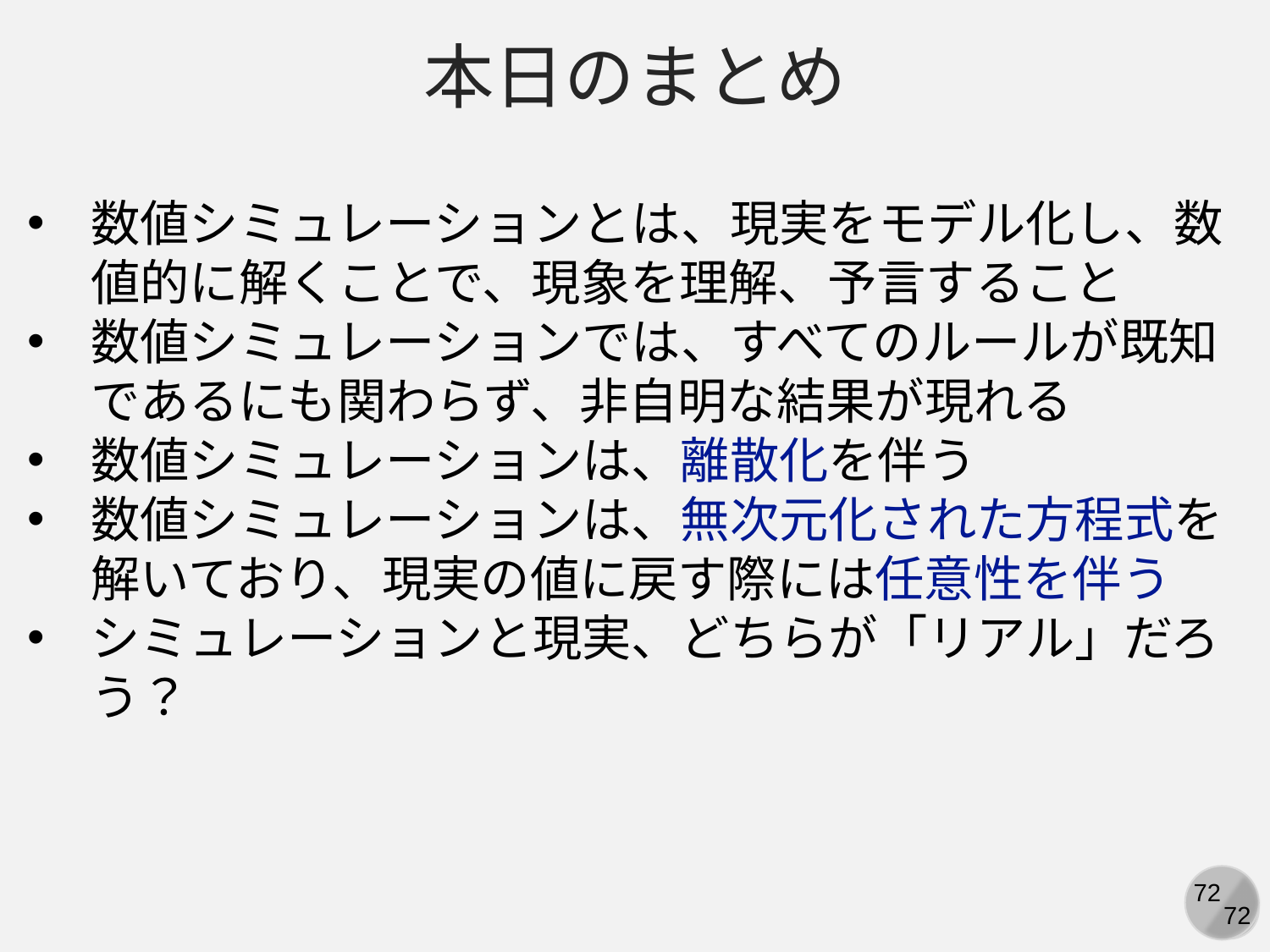

本日のまとめ
数値シミュレーションとは、現実をモデル化し、数値的に解くことで、現象を理解、予言すること
数値シミュレーションでは、すべてのルールが既知であるにも関わらず、非自明な結果が現れる
数値シミュレーションは、離散化を伴う
数値シミュレーションは、無次元化された方程式を解いており、現実の値に戻す際には任意性を伴う
シミュレーションと現実、どちらが「リアル」だろう？